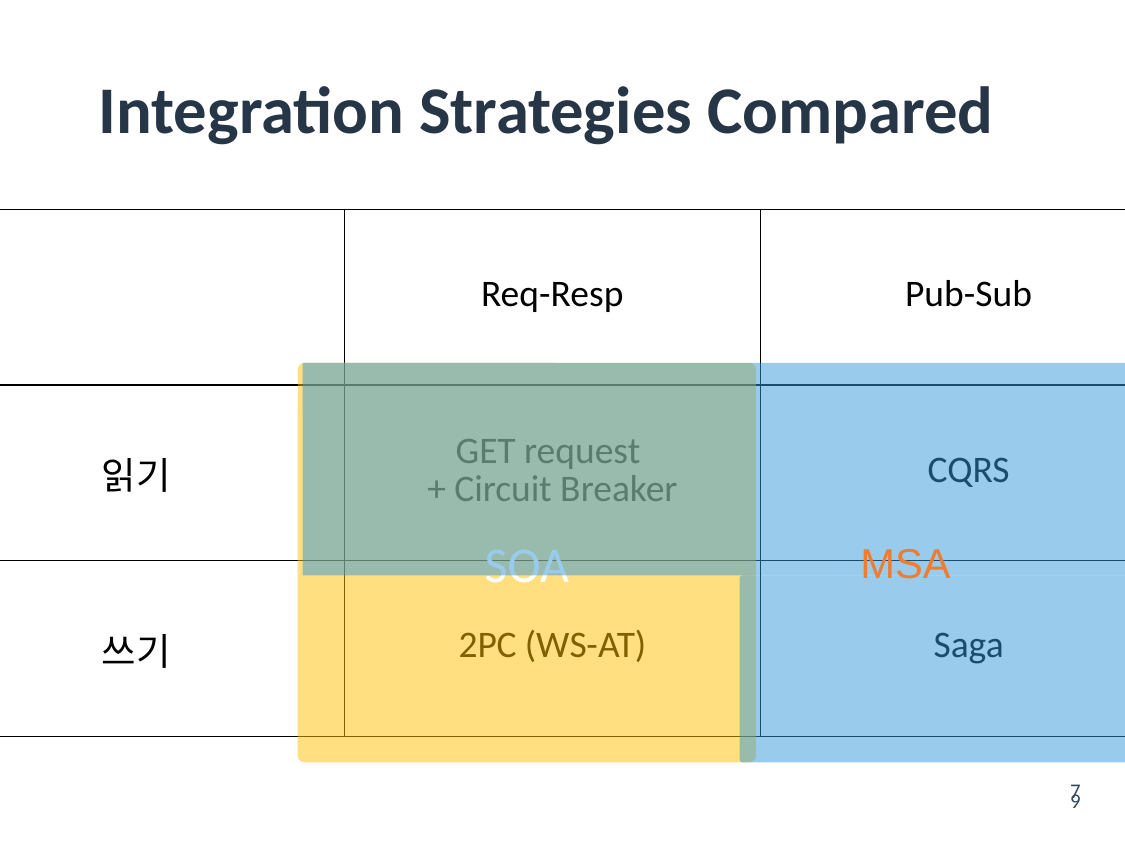

# Integration Strategies Compared
|  | Req-Resp | Pub-Sub |
| --- | --- | --- |
| 읽기 | GET request + Circuit Breaker | CQRS |
| 쓰기 | 2PC (WS-AT) | Saga |
SOA

MSA